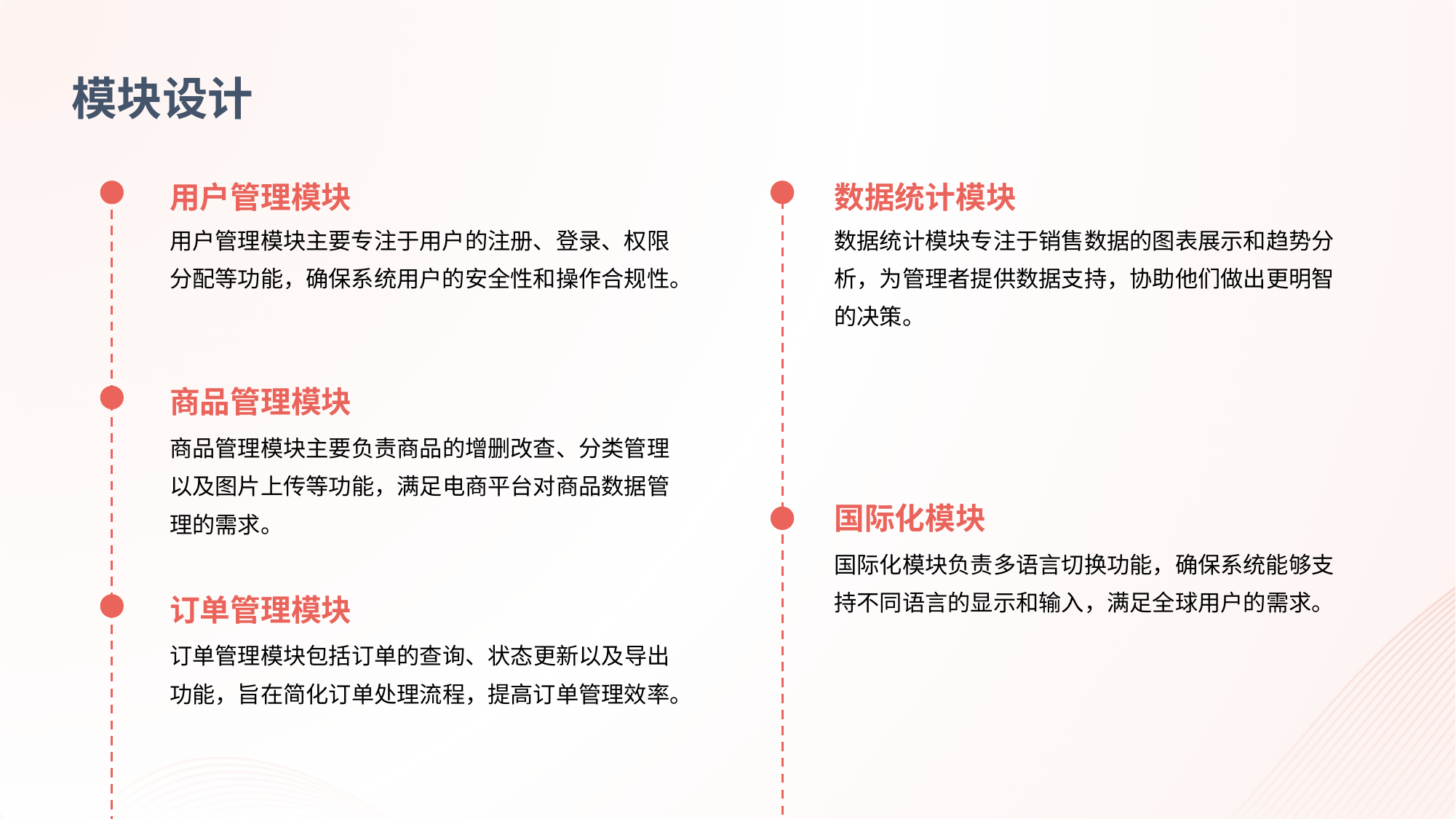

模块设计
用户管理模块
数据统计模块

用户管理模块主要专注于用户的注册、登录、权限分配等功能，确保系统用户的安全性和操作合规性。
数据统计模块专注于销售数据的图表展示和趋势分析，为管理者提供数据支持，协助他们做出更明智的决策。
商品管理模块
商品管理模块主要负责商品的增删改查、分类管理以及图片上传等功能，满足电商平台对商品数据管理的需求。
国际化模块

国际化模块负责多语言切换功能，确保系统能够支持不同语言的显示和输入，满足全球用户的需求。
订单管理模块
订单管理模块包括订单的查询、状态更新以及导出功能，旨在简化订单处理流程，提高订单管理效率。